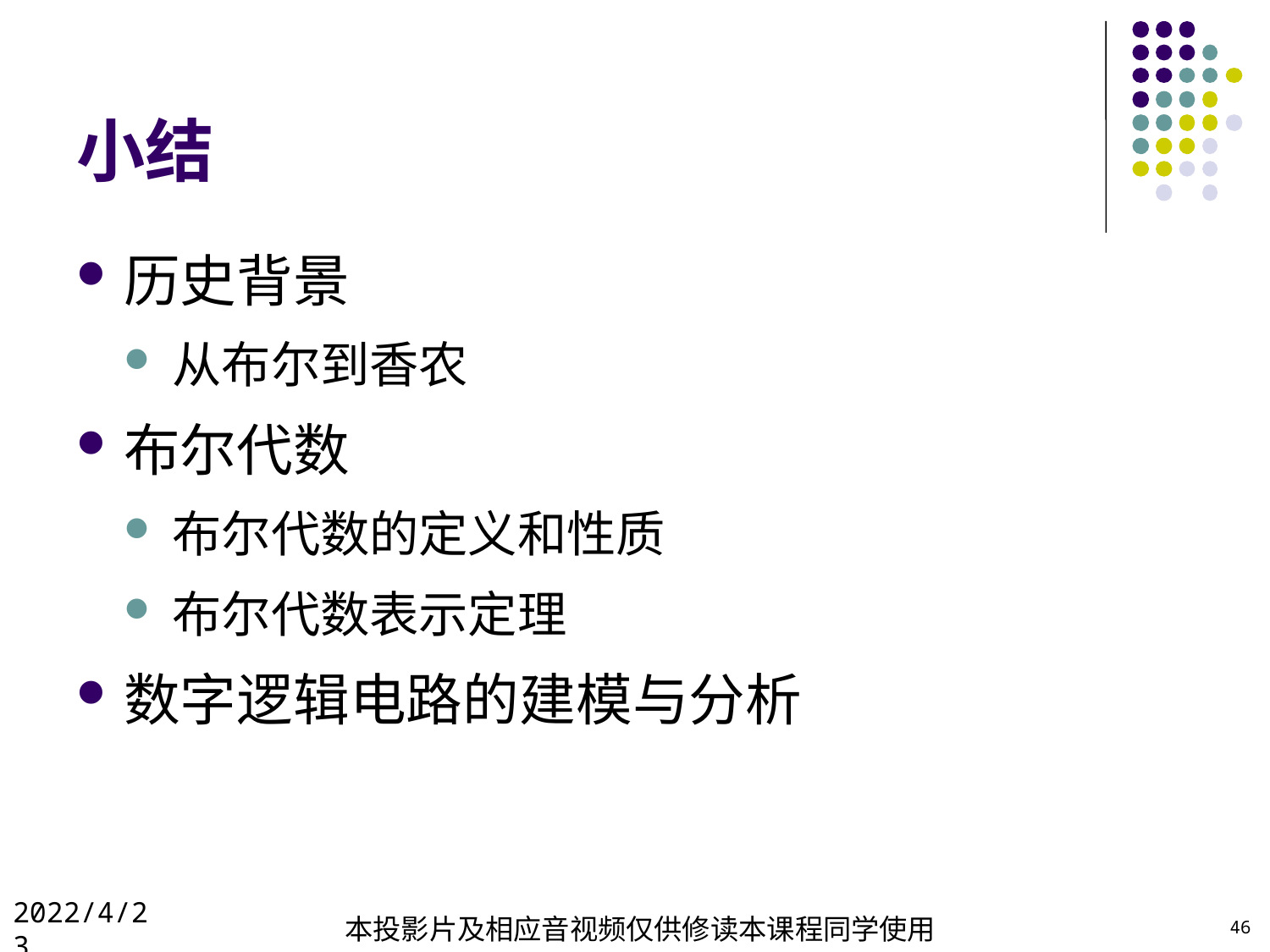

# 小结
历史背景
从布尔到香农
布尔代数
布尔代数的定义和性质
布尔代数表示定理
数字逻辑电路的建模与分析
2022/4/23
本投影片及相应音视频仅供修读本课程同学使用
46